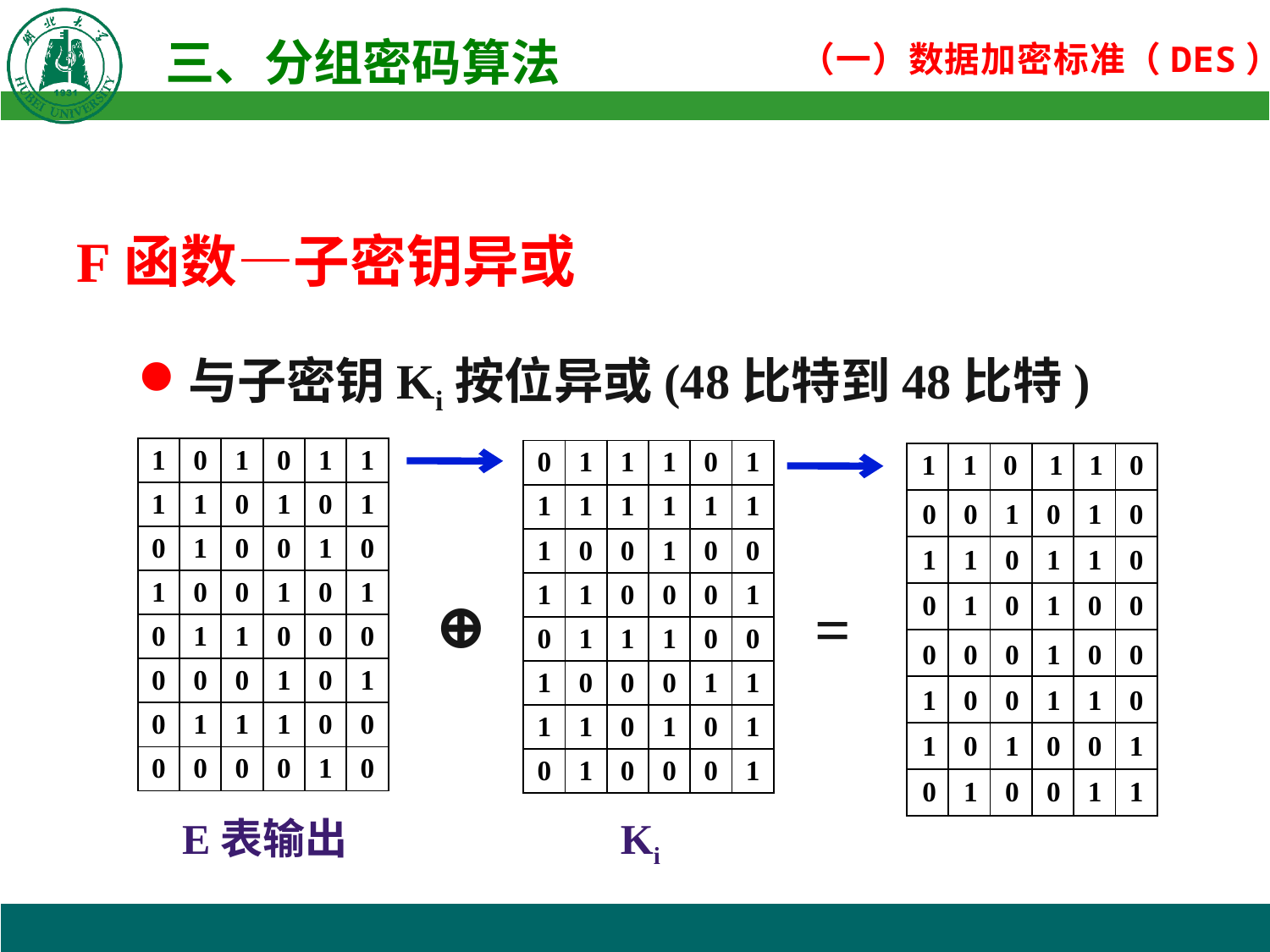

F函数—子密钥异或
与子密钥Ki按位异或(48比特到48比特)
| 1 | 0 | 1 | 0 | 1 | 1 |
| --- | --- | --- | --- | --- | --- |
| 1 | 1 | 0 | 1 | 0 | 1 |
| 0 | 1 | 0 | 0 | 1 | 0 |
| 1 | 0 | 0 | 1 | 0 | 1 |
| 0 | 1 | 1 | 0 | 0 | 0 |
| 0 | 0 | 0 | 1 | 0 | 1 |
| 0 | 1 | 1 | 1 | 0 | 0 |
| 0 | 0 | 0 | 0 | 1 | 0 |
| 0 | 1 | 1 | 1 | 0 | 1 |
| --- | --- | --- | --- | --- | --- |
| 1 | 1 | 1 | 1 | 1 | 1 |
| 1 | 0 | 0 | 1 | 0 | 0 |
| 1 | 1 | 0 | 0 | 0 | 1 |
| 0 | 1 | 1 | 1 | 0 | 0 |
| 1 | 0 | 0 | 0 | 1 | 1 |
| 1 | 1 | 0 | 1 | 0 | 1 |
| 0 | 1 | 0 | 0 | 0 | 1 |
1
1
0
1
1
0
|  |  |  |  |  |  |
| --- | --- | --- | --- | --- | --- |
|  |  |  |  |  |  |
|  |  |  |  |  |  |
|  |  |  |  |  |  |
|  |  |  |  |  |  |
|  |  |  |  |  |  |
|  |  |  |  |  |  |
|  |  |  |  |  |  |
| 0 | 0 | 1 | 0 | 1 | 0 |
| --- | --- | --- | --- | --- | --- |
| 1 | 1 | 0 | 1 | 1 | 0 |
| --- | --- | --- | --- | --- | --- |
⊕
=
| 0 | 1 | 0 | 1 | 0 | 0 |
| --- | --- | --- | --- | --- | --- |
| 0 | 0 | 0 | 1 | 0 | 0 |
| --- | --- | --- | --- | --- | --- |
| 1 | 0 | 0 | 1 | 1 | 0 |
| --- | --- | --- | --- | --- | --- |
| 1 | 0 | 1 | 0 | 0 | 1 |
| --- | --- | --- | --- | --- | --- |
| 0 | 1 | 0 | 0 | 1 | 1 |
| --- | --- | --- | --- | --- | --- |
E表输出
Ki